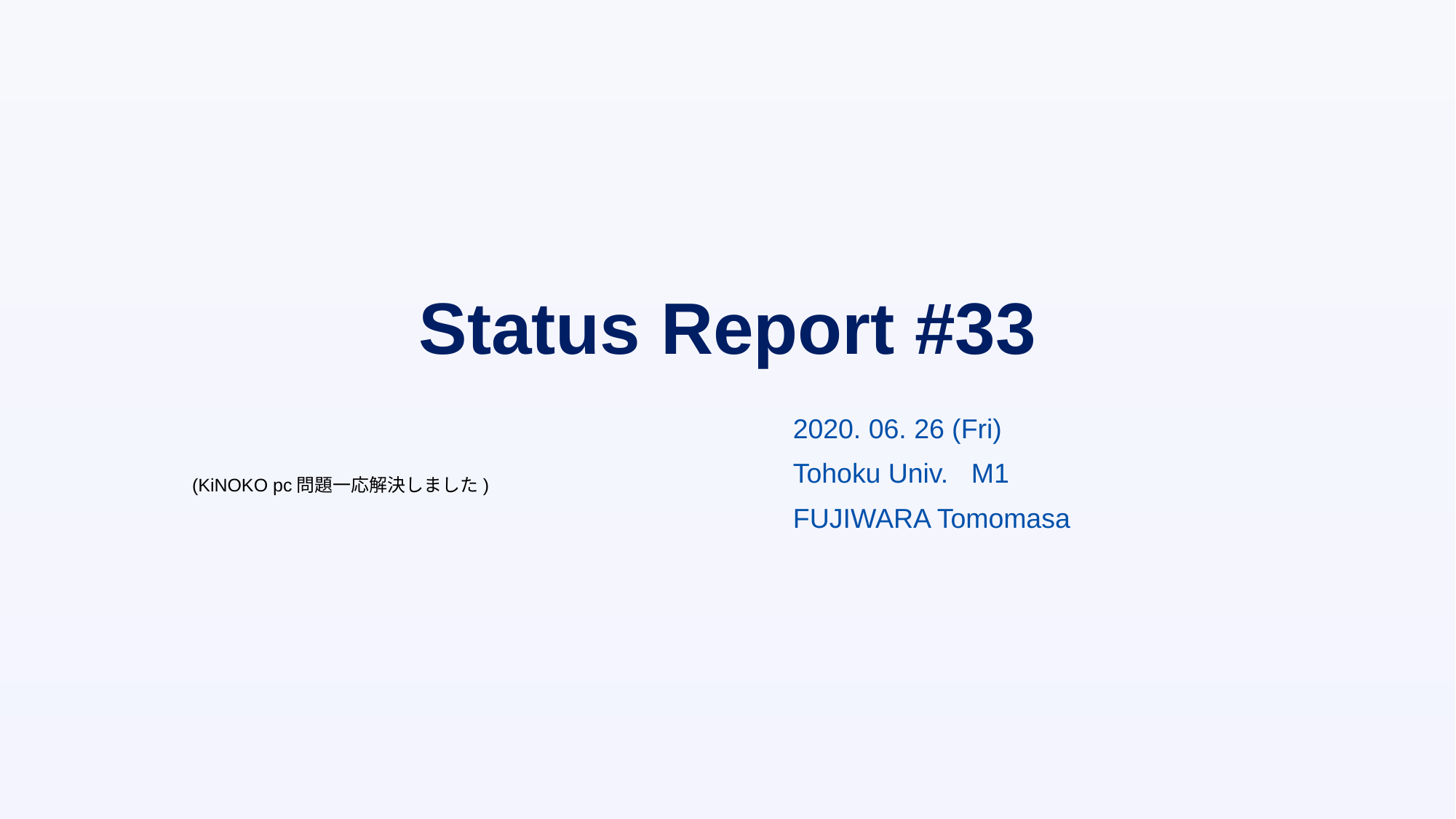

# Status Report #33

2020. 06. 26 (Fri)
Tohoku Univ.   M1
FUJIWARA Tomomasa
(KiNOKO pc問題一応解決しました)